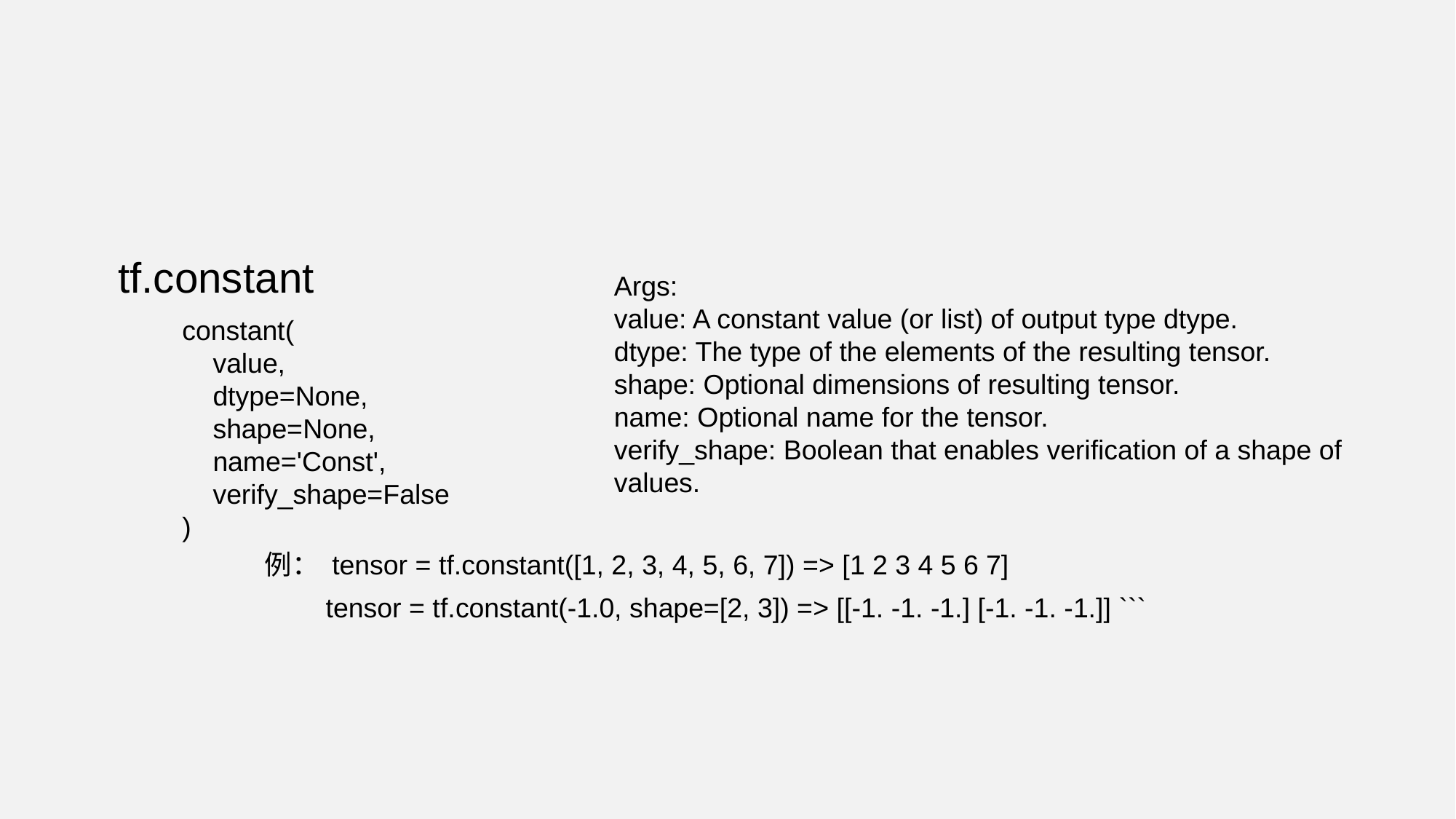

tf.constant
Args:
value: A constant value (or list) of output type dtype.
dtype: The type of the elements of the resulting tensor.
shape: Optional dimensions of resulting tensor.
name: Optional name for the tensor.
verify_shape: Boolean that enables verification of a shape of values.
constant(
    value,
    dtype=None,
    shape=None,
    name='Const',
    verify_shape=False
)
例： tensor = tf.constant([1, 2, 3, 4, 5, 6, 7]) => [1 2 3 4 5 6 7]
        tensor = tf.constant(-1.0, shape=[2, 3]) => [[-1. -1. -1.] [-1. -1. -1.]] ```